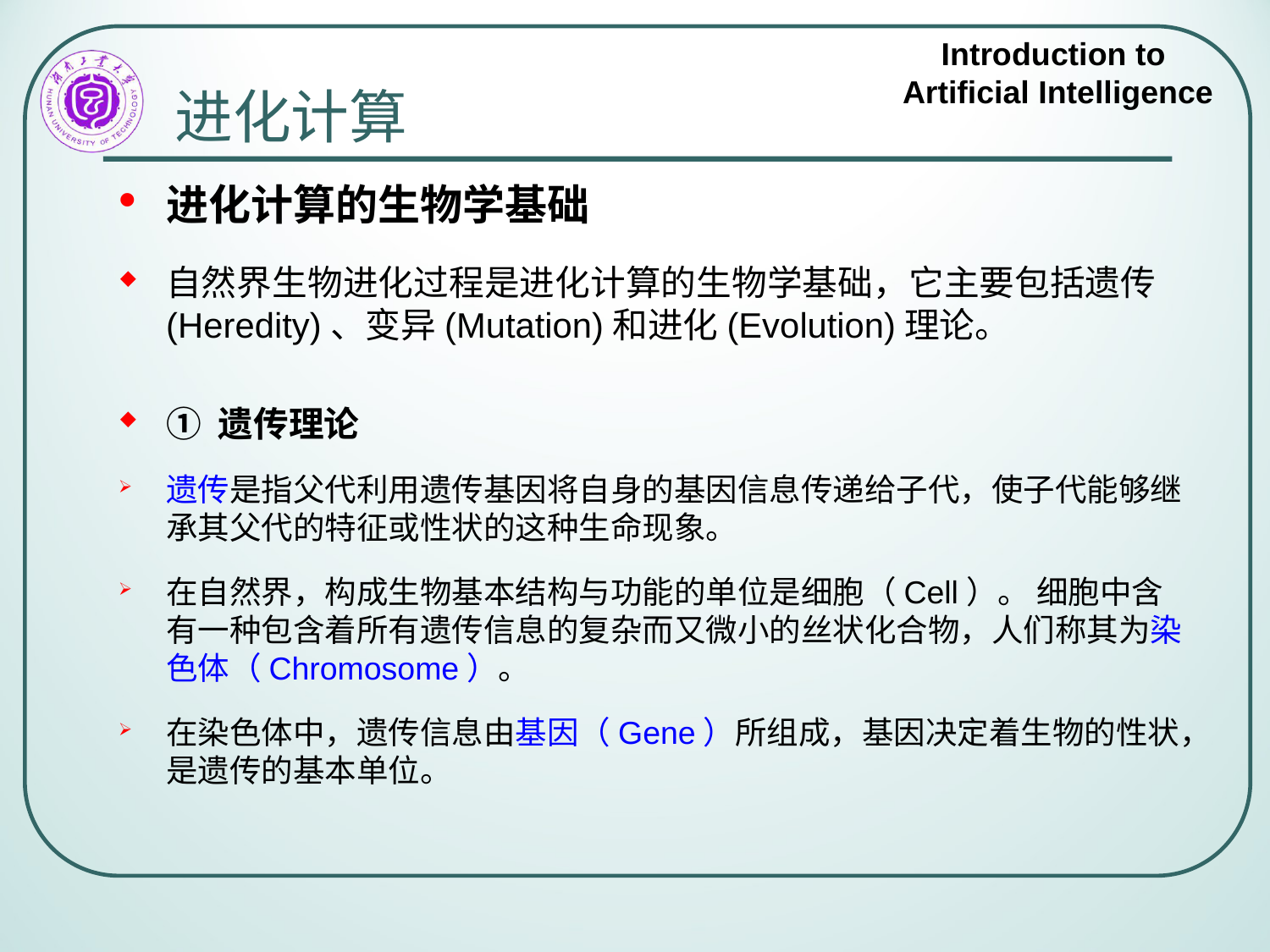

# 进化计算
进化计算的生物学基础

自然界生物进化过程是进化计算的生物学基础，它主要包括遗传(Heredity)、变异(Mutation)和进化(Evolution)理论。

① 遗传理论

遗传是指父代利用遗传基因将自身的基因信息传递给子代，使子代能够继承其父代的特征或性状的这种生命现象。

在自然界，构成生物基本结构与功能的单位是细胞（Cell）。 细胞中含有一种包含着所有遗传信息的复杂而又微小的丝状化合物，人们称其为染色体（Chromosome）。

在染色体中，遗传信息由基因（Gene）所组成，基因决定着生物的性状，是遗传的基本单位。